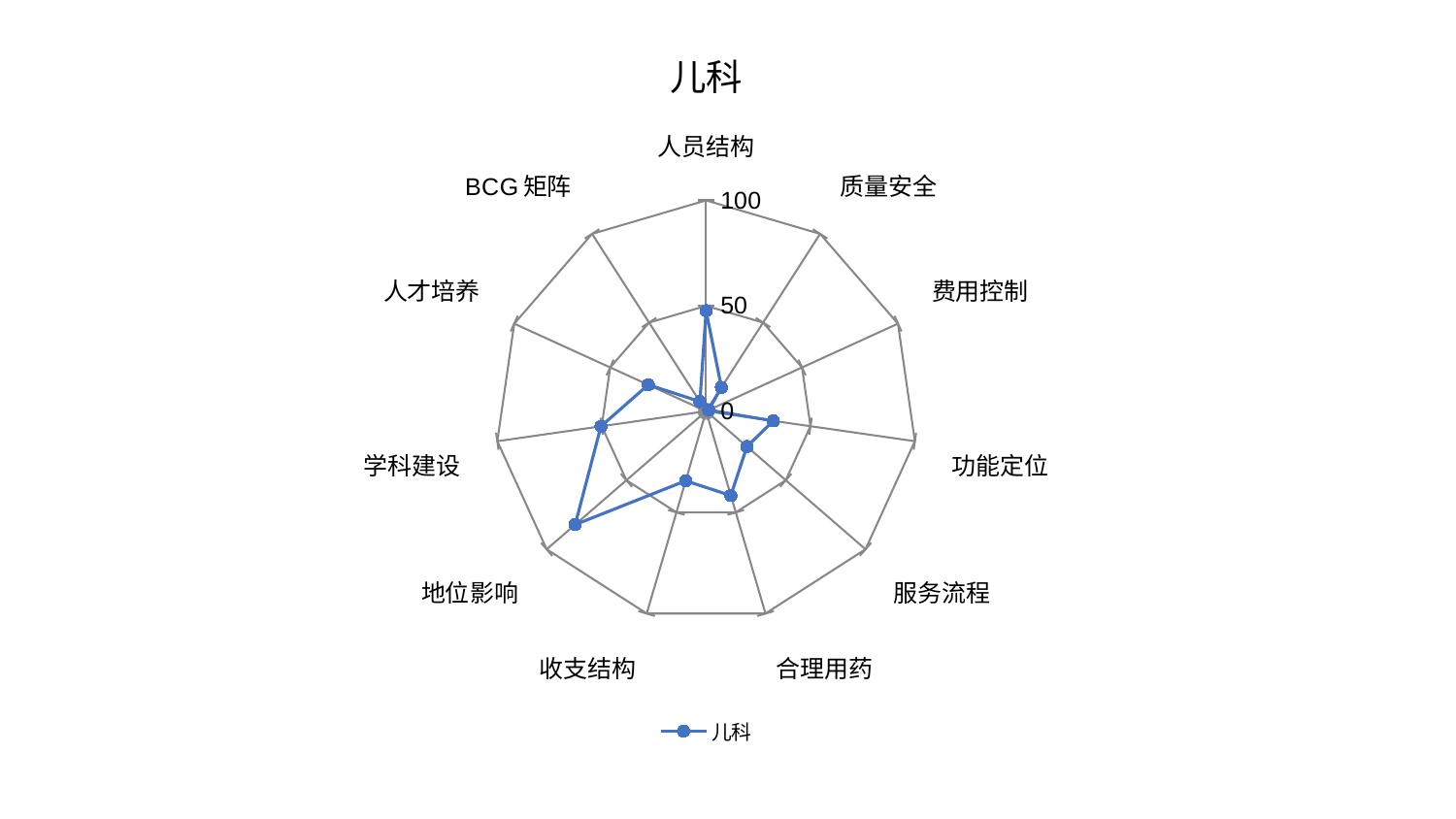

### Chart: 儿科

| Category | 儿科 |
|---|---|
| 人员结构 | 47.66174617582744 |
| 质量安全 | 13.455465845385095 |
| 费用控制 | 1.3489093173172502 |
| 功能定位 | 32.22098167437172 |
| 服务流程 | 25.613133395746278 |
| 合理用药 | 41.667432656364184 |
| 收支结构 | 34.390990808455214 |
| 地位影响 | 82.15233879411254 |
| 学科建设 | 50.35886922381666 |
| 人才培养 | 30.1657359558487 |
| BCG矩阵 | 5.439495732606328 |
173